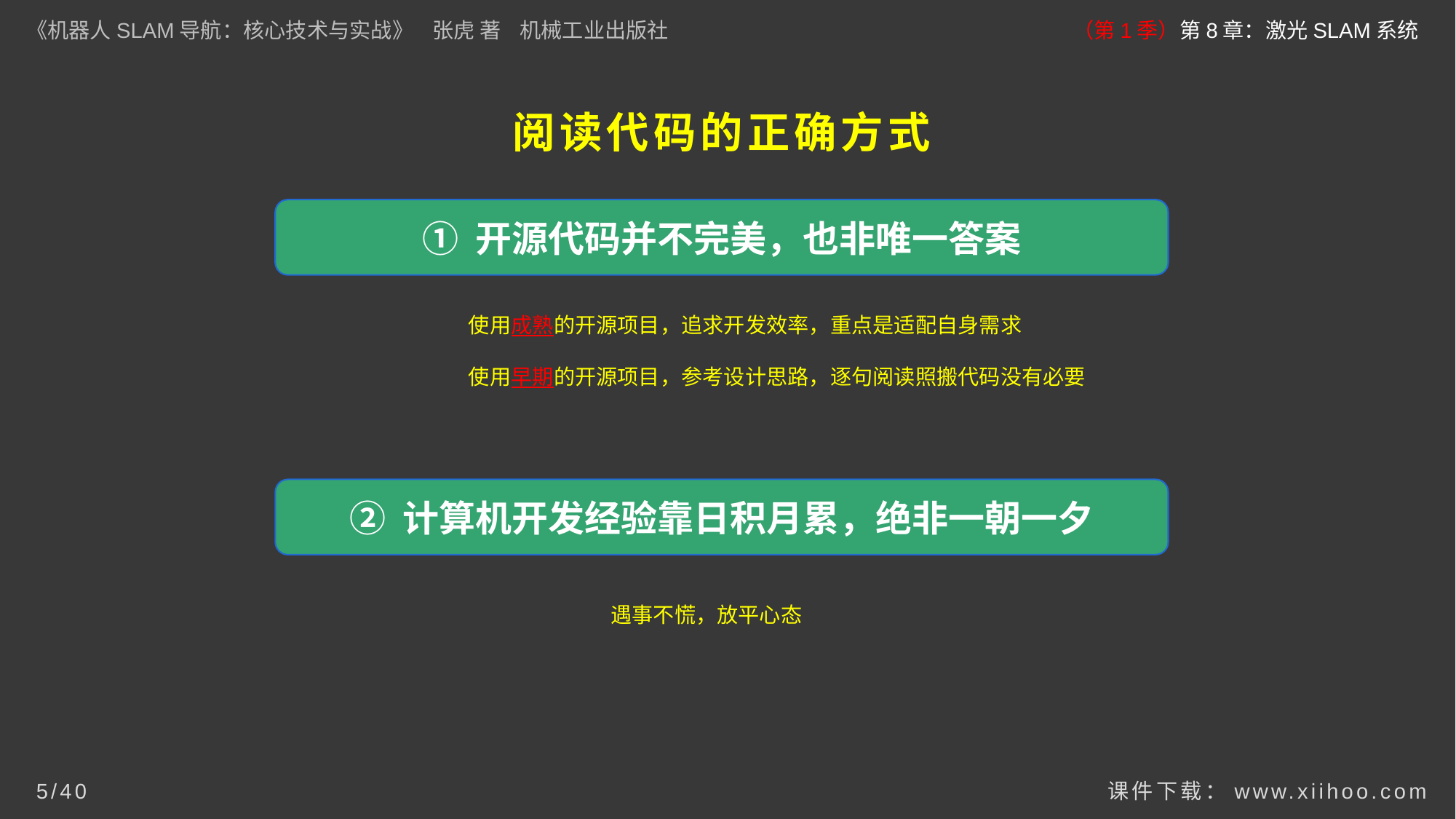

《机器人SLAM导航：核心技术与实战》    张虎 著    机械工业出版社
（第1季）第8章：激光SLAM系统
# 阅读代码的正确方式
① 开源代码并不完美，也非唯一答案
使用成熟的开源项目，追求开发效率，重点是适配自身需求
使用早期的开源项目，参考设计思路，逐句阅读照搬代码没有必要
② 计算机开发经验靠日积月累，绝非一朝一夕
遇事不慌，放平心态
课件下载：www.xiihoo.com
5/40